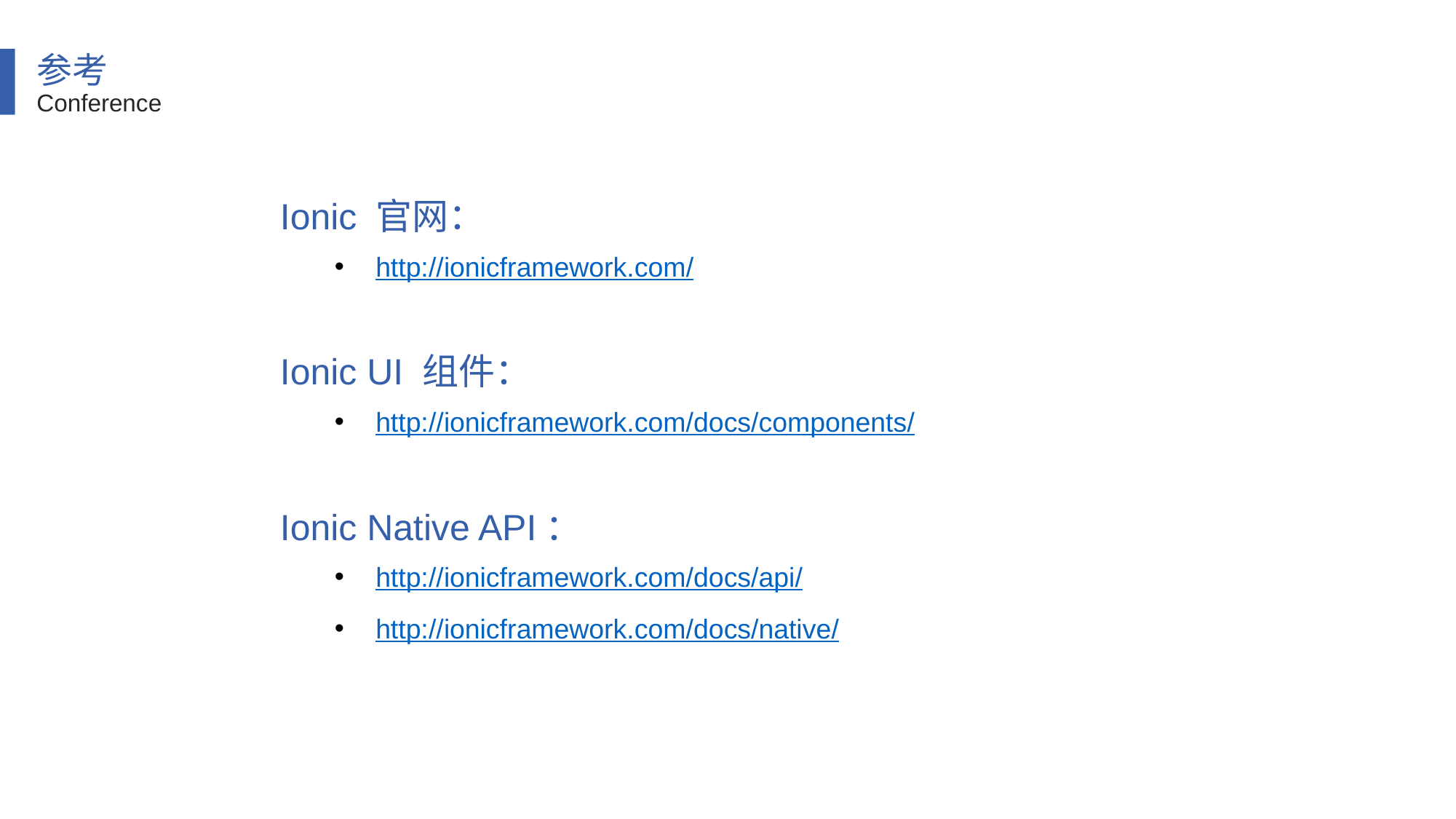

参考
Conference
Ionic 官网：
http://ionicframework.com/

Ionic UI 组件：
http://ionicframework.com/docs/components/

Ionic Native API：
http://ionicframework.com/docs/api/
http://ionicframework.com/docs/native/